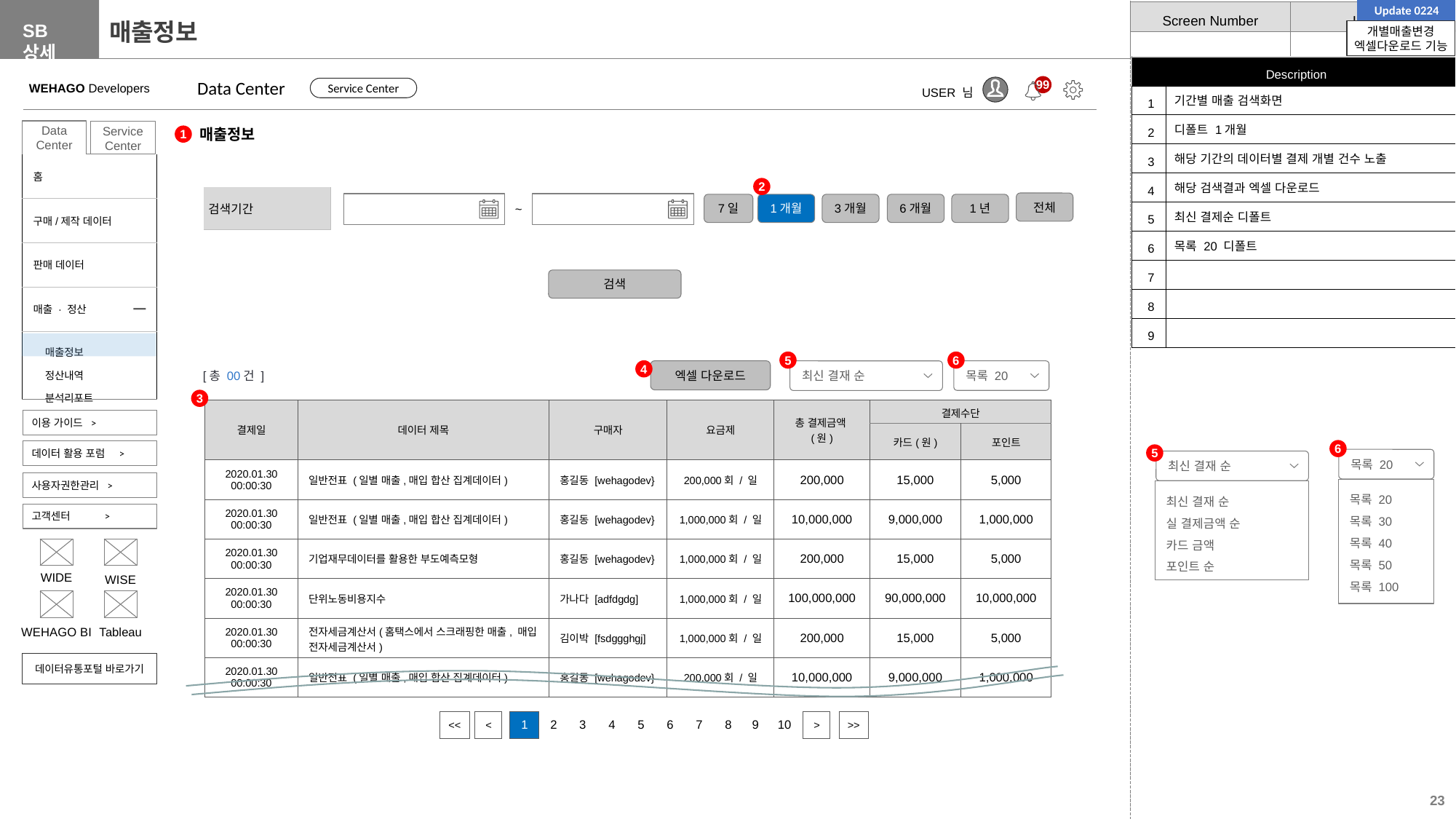

Update 0224
# 매출정보
개별매출변경
엑셀다운로드 기능
| Description |  |
| --- | --- |
| 1 | 기간별 매출 검색화면 |
| 2 | 디폴트 1개월 |
| 3 | 해당 기간의 데이터별 결제 개별 건수 노출 |
| 4 | 해당 검색결과 엑셀 다운로드 |
| 5 | 최신 결제순 디폴트 |
| 6 | 목록 20 디폴트 |
| 7 |  |
| 8 |  |
| 9 |  |
Data Center
WEHAGO Developers
99

Service Center
USER 님

매출정보
Data Center
Service Center
1
| 홈 |
| --- |
| 구매/제작 데이터 |
| 판매 데이터 |
| 매출 · 정산 |
| 매출정보 정산내역 분석리포트 |
2
| 검색기간 |  |
| --- | --- |
전체

7일
1개월
3개월
6개월
1년
~

검색

5
6
4
엑셀 다운로드
목록 20

최신 결재 순

[총 00건 ]
3
| 결제일 | 데이터 제목 | 구매자 | 요금제 | 총 결제금액(원) | 결제수단 |  |
| --- | --- | --- | --- | --- | --- | --- |
|  |  |  |  |  | 카드(원) | 포인트 |
| 2020.01.30 00:00:30 | 일반전표 (일별 매출,매입 합산 집계데이터) | 홍길동 [wehagodev} | 200,000회 / 일 | 200,000 | 15,000 | 5,000 |
| 2020.01.30 00:00:30 | 일반전표 (일별 매출,매입 합산 집계데이터) | 홍길동 [wehagodev} | 1,000,000회 / 일 | 10,000,000 | 9,000,000 | 1,000,000 |
| 2020.01.30 00:00:30 | 기업재무데이터를 활용한 부도예측모형 | 홍길동 [wehagodev} | 1,000,000회 / 일 | 200,000 | 15,000 | 5,000 |
| 2020.01.30 00:00:30 | 단위노동비용지수 | 가나다 [adfdgdg] | 1,000,000회 / 일 | 100,000,000 | 90,000,000 | 10,000,000 |
| 2020.01.30 00:00:30 | 전자세금계산서(홈택스에서 스크래핑한 매출, 매입 전자세금계산서) | 김이박 [fsdggghgj] | 1,000,000회 / 일 | 200,000 | 15,000 | 5,000 |
| 2020.01.30 00:00:30 | 일반전표 (일별 매출,매입 합산 집계데이터) | 홍길동 [wehagodev} | 200,000회 / 일 | 10,000,000 | 9,000,000 | 1,000,000 |
이용 가이드  >
6
데이터 활용 포럼    >
5
목록 20

최신 결재 순

사용자권한관리  >
목록 20
목록 30
목록 40
목록 50
목록 100
최신 결재 순
실 결제금액 순
카드 금액
포인트 순
고객센터           >

WIDE
WISE

WEHAGO BI
Tableau
데이터유통포털 바로가기

| 1 | 2 | 3 | 4 | 5 | 6 | 7 | 8 | 9 | 10 |
| --- | --- | --- | --- | --- | --- | --- | --- | --- | --- |
| << |
| --- |
| < |
| --- |
| > |
| --- |
| >> |
| --- |